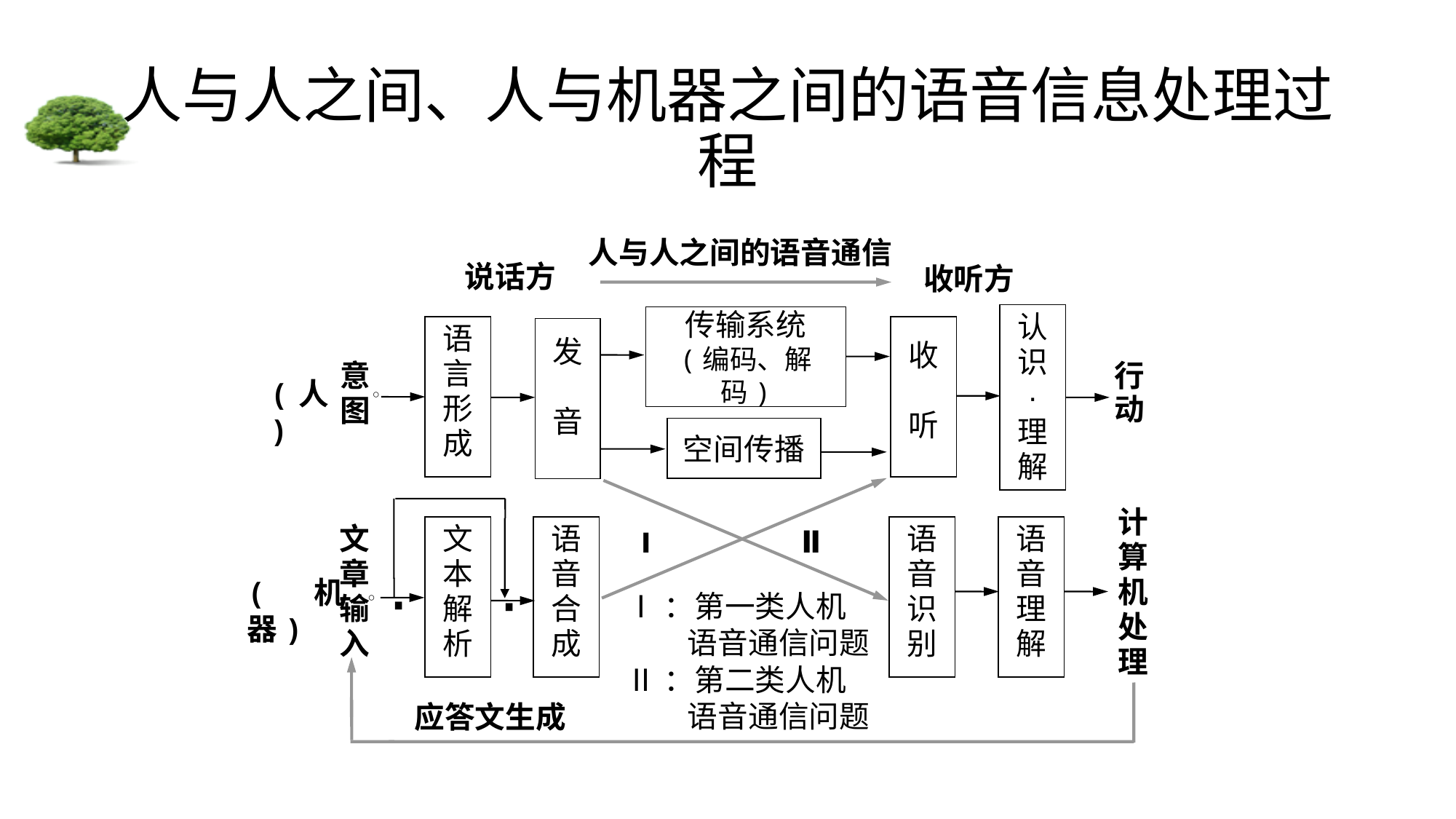

# 人与人之间、人与机器之间的语音信息处理过程
人与人之间的语音通信
说话方
收听方

认识
·
理解
传输系统
(编码、解码)
语言形成

收

听

发

音
行
动
意
图

(人)
○

空间传播

计算机处理
文章输入
文本解析
语音合成
语音识别
语音理解
Ⅱ

Ⅰ
·
·
(机器)

Ⅰ：第一类人机
        语音通信问题
Ⅱ：第二类人机
        语音通信问题
○

应答文生成